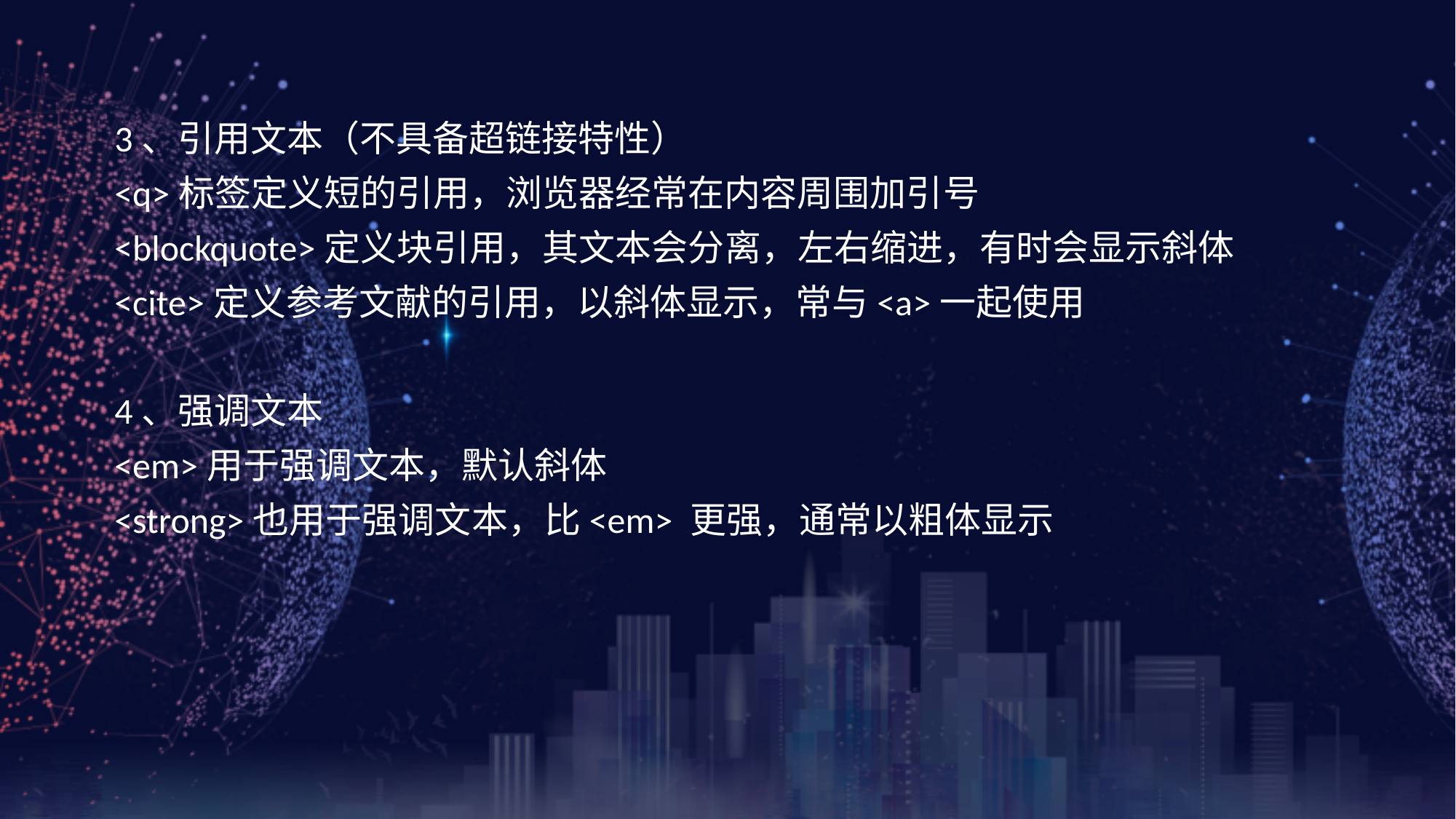

3、引用文本（不具备超链接特性）
<q>标签定义短的引用，浏览器经常在内容周围加引号
<blockquote>定义块引用，其文本会分离，左右缩进，有时会显示斜体
<cite>定义参考文献的引用，以斜体显示，常与<a>一起使用

4、强调文本
<em>用于强调文本，默认斜体
<strong>也用于强调文本，比<em> 更强，通常以粗体显示